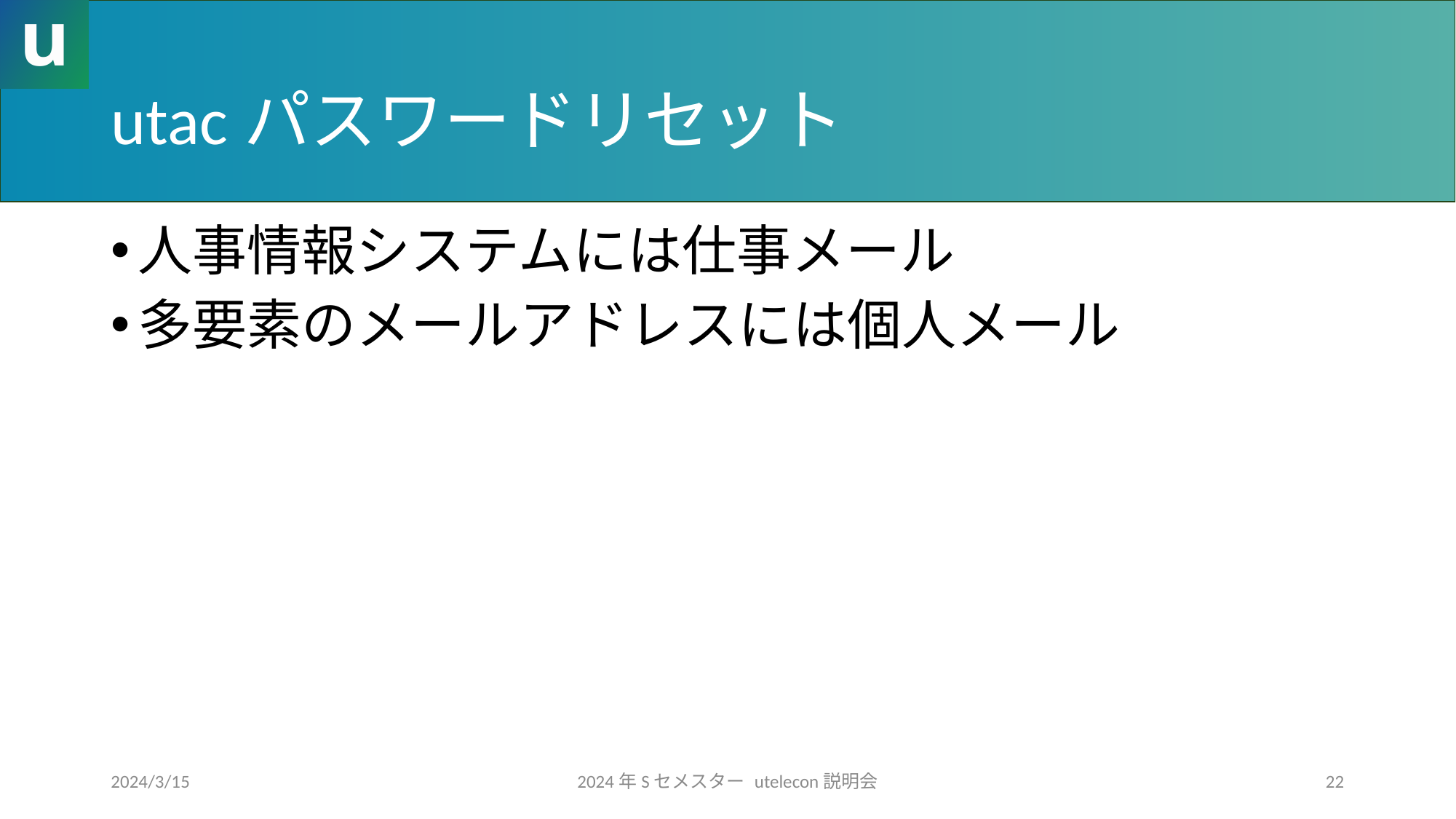

# utacパスワードリセット
人事情報システムには仕事メール
多要素のメールアドレスには個人メール
2024/3/15
2024年Sセメスター utelecon説明会
22